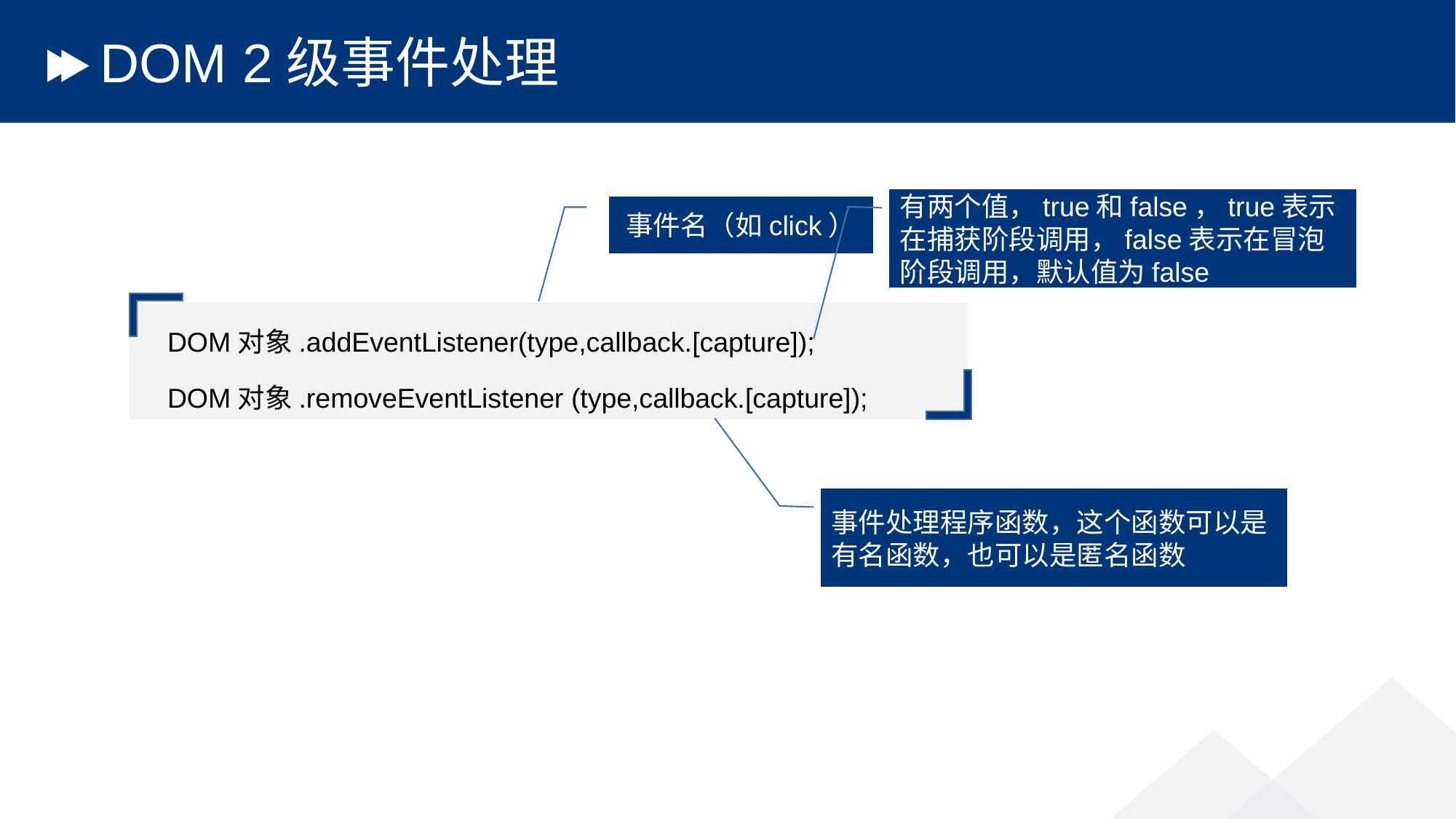

# DOM 2级事件处理
有两个值，true和false，true表示在捕获阶段调用，false表示在冒泡阶段调用，默认值为false
事件名（如click）

DOM对象.addEventListener(type,callback.[capture]);
DOM对象.removeEventListener (type,callback.[capture]);

事件处理程序函数，这个函数可以是有名函数，也可以是匿名函数